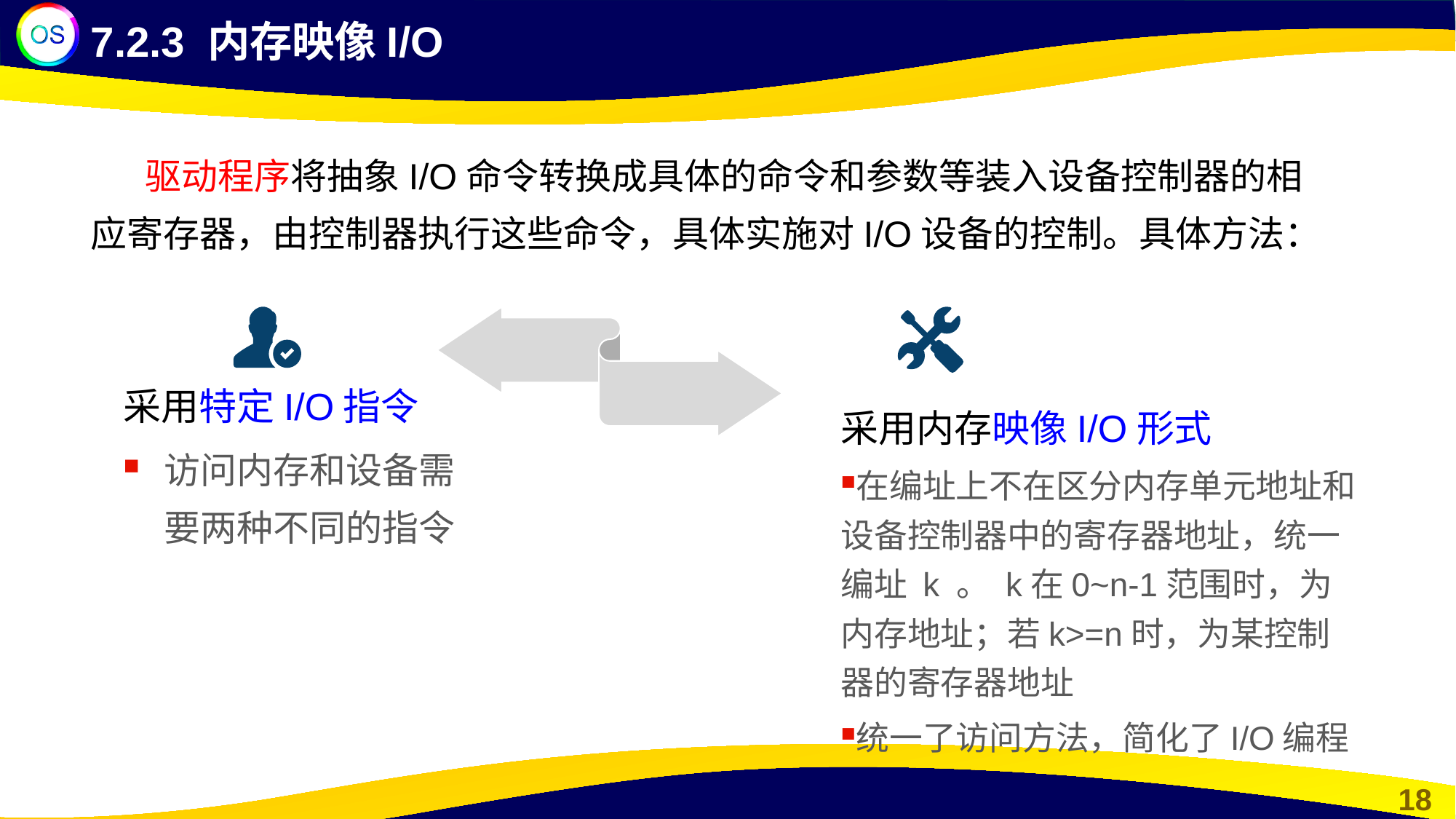

7.2.3 内存映像I/O
驱动程序将抽象I/O命令转换成具体的命令和参数等装入设备控制器的相应寄存器，由控制器执行这些命令，具体实施对I/O设备的控制。具体方法：

采用特定I/O指令
访问内存和设备需要两种不同的指令
采用内存映像I/O形式
在编址上不在区分内存单元地址和设备控制器中的寄存器地址，统一编址 k 。 k在0~n-1范围时，为内存地址；若k>=n时，为某控制器的寄存器地址
统一了访问方法，简化了I/O编程